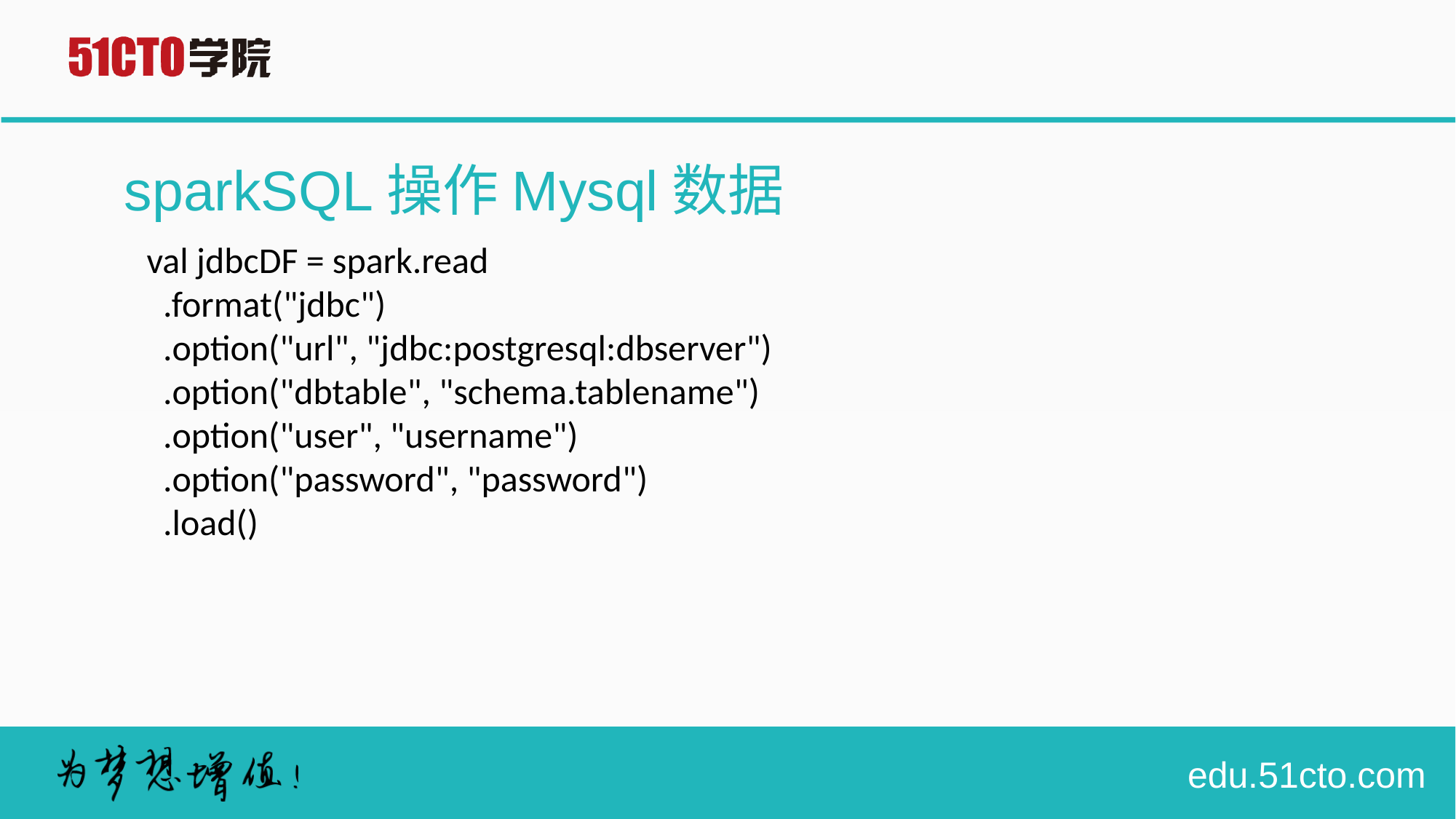

# sparkSQL操作Mysql数据
val jdbcDF = spark.read
  .format("jdbc")
  .option("url", "jdbc:postgresql:dbserver")
  .option("dbtable", "schema.tablename")
  .option("user", "username")
  .option("password", "password")
  .load()